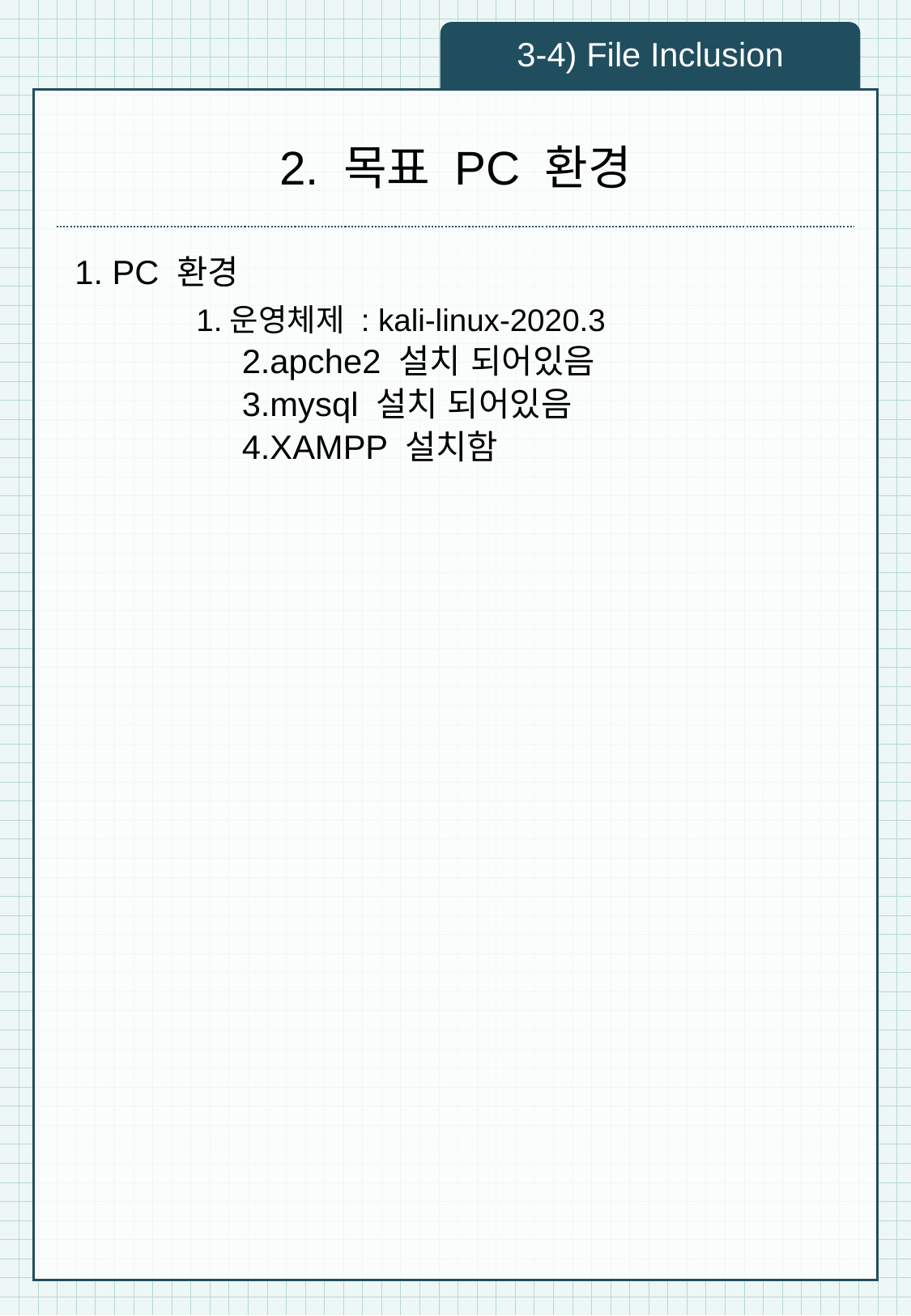

3-4) File Inclusion

# 2. 목표 PC 환경
1. PC 환경
	1.운영체제 : kali-linux-2020.3
	2.apche2 설치 되어있음
	3.mysql 설치 되어있음
	4.XAMPP 설치함